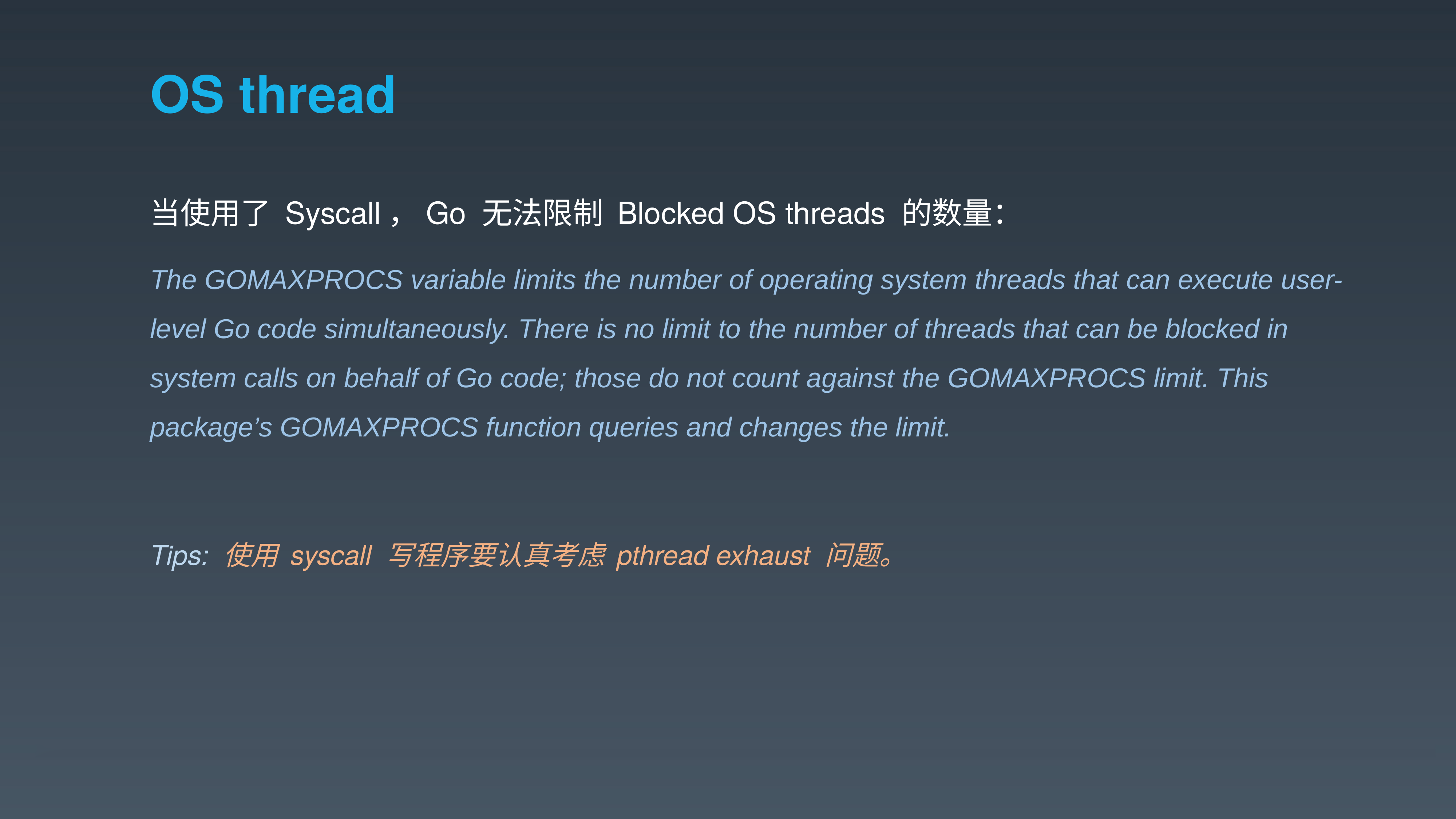

# OS thread
当使用了 Syscall，Go 无法限制 Blocked OS threads 的数量：
The GOMAXPROCS variable limits the number of operating system threads that can execute user-level Go code simultaneously. There is no limit to the number of threads that can be blocked in system calls on behalf of Go code; those do not count against the GOMAXPROCS limit. This package’s GOMAXPROCS function queries and changes the limit.

Tips: 使用 syscall 写程序要认真考虑 pthread exhaust 问题。